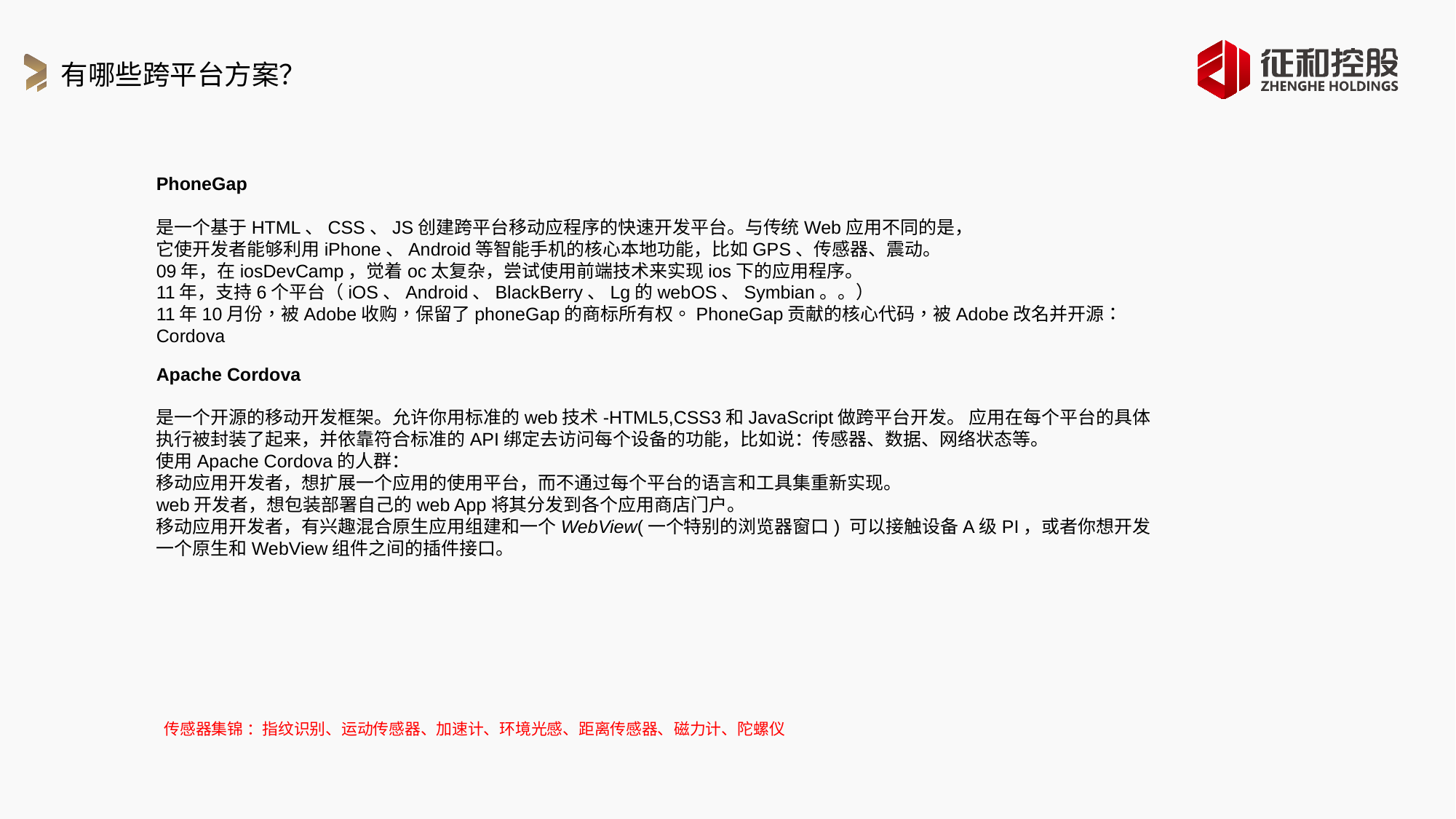

有哪些跨平台方案？
PhoneGap

是一个基于HTML、CSS、JS创建跨平台移动应程序的快速开发平台。与传统Web应用不同的是，
它使开发者能够利用iPhone、Android等智能手机的核心本地功能，比如GPS、传感器、震动。
09年，在iosDevCamp，觉着oc太复杂，尝试使用前端技术来实现ios下的应用程序。
11年，支持6个平台（iOS、Android、BlackBerry、Lg的webOS、Symbian。。）
11年10月份，被Adobe收购，保留了phoneGap的商标所有权。PhoneGap贡献的核心代码，被Adobe改名并开源：Cordova
Apache Cordova

是一个开源的移动开发框架。允许你用标准的web技术-HTML5,CSS3和JavaScript做跨平台开发。 应用在每个平台的具体执行被封装了起来，并依靠符合标准的API绑定去访问每个设备的功能，比如说：传感器、数据、网络状态等。
使用Apache Cordova的人群：
移动应用开发者，想扩展一个应用的使用平台，而不通过每个平台的语言和工具集重新实现。
web开发者，想包装部署自己的web App将其分发到各个应用商店门户。
移动应用开发者，有兴趣混合原生应用组建和一个WebView(一个特别的浏览器窗口) 可以接触设备A级PI，或者你想开发一个原生和WebView组件之间的插件接口。
传感器集锦 ：指纹识别、运动传感器、加速计、环境光感、距离传感器、磁力计、陀螺仪